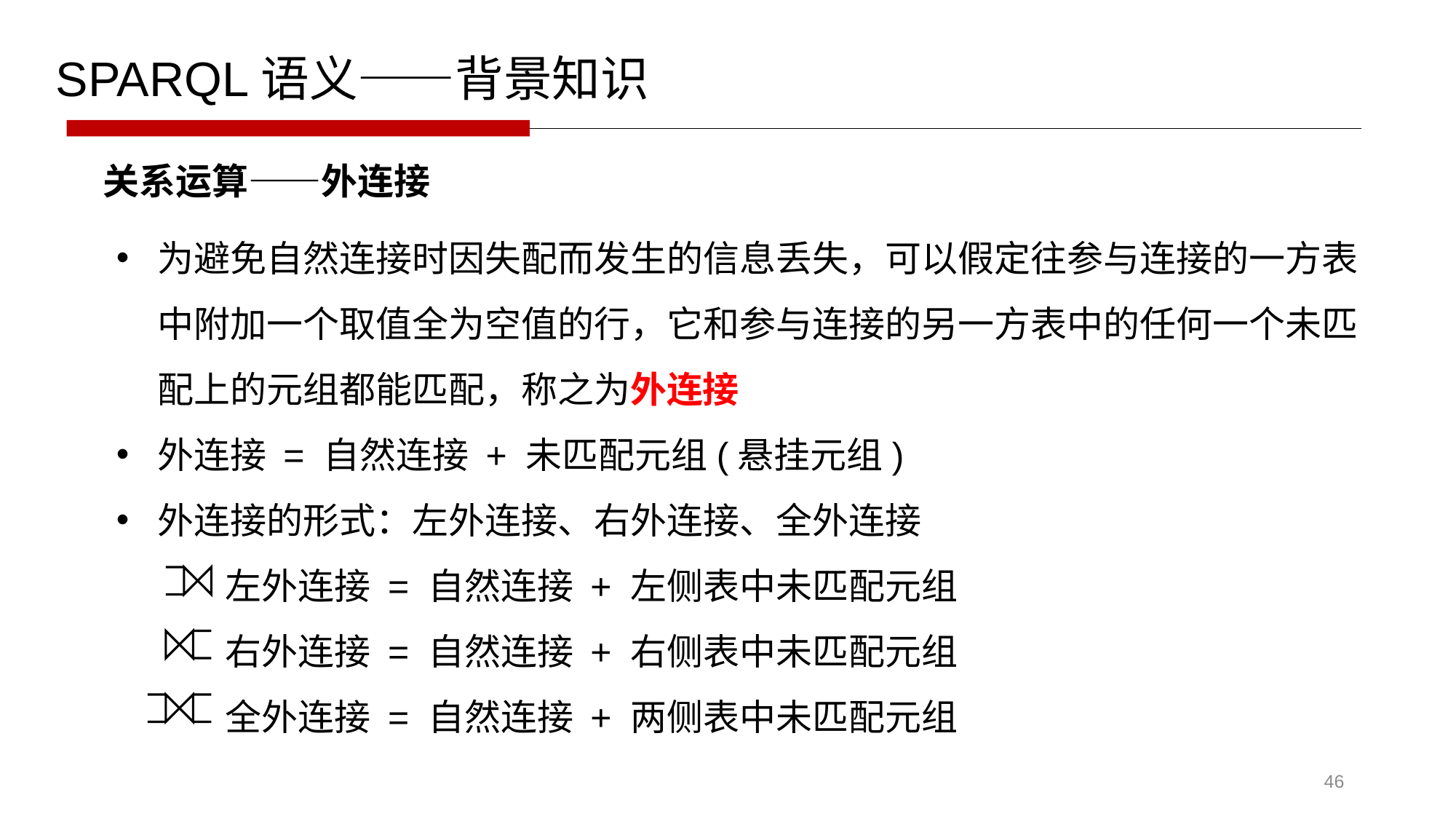

SPARQL语义——背景知识

关系运算——外连接
为避免自然连接时因失配而发生的信息丢失，可以假定往参与连接的一方表中附加一个取值全为空值的行，它和参与连接的另一方表中的任何一个未匹配上的元组都能匹配，称之为外连接
外连接 = 自然连接 + 未匹配元组(悬挂元组)
外连接的形式：左外连接、右外连接、全外连接
左外连接 = 自然连接 + 左侧表中未匹配元组
右外连接 = 自然连接 + 右侧表中未匹配元组
全外连接 = 自然连接 + 两侧表中未匹配元组

46